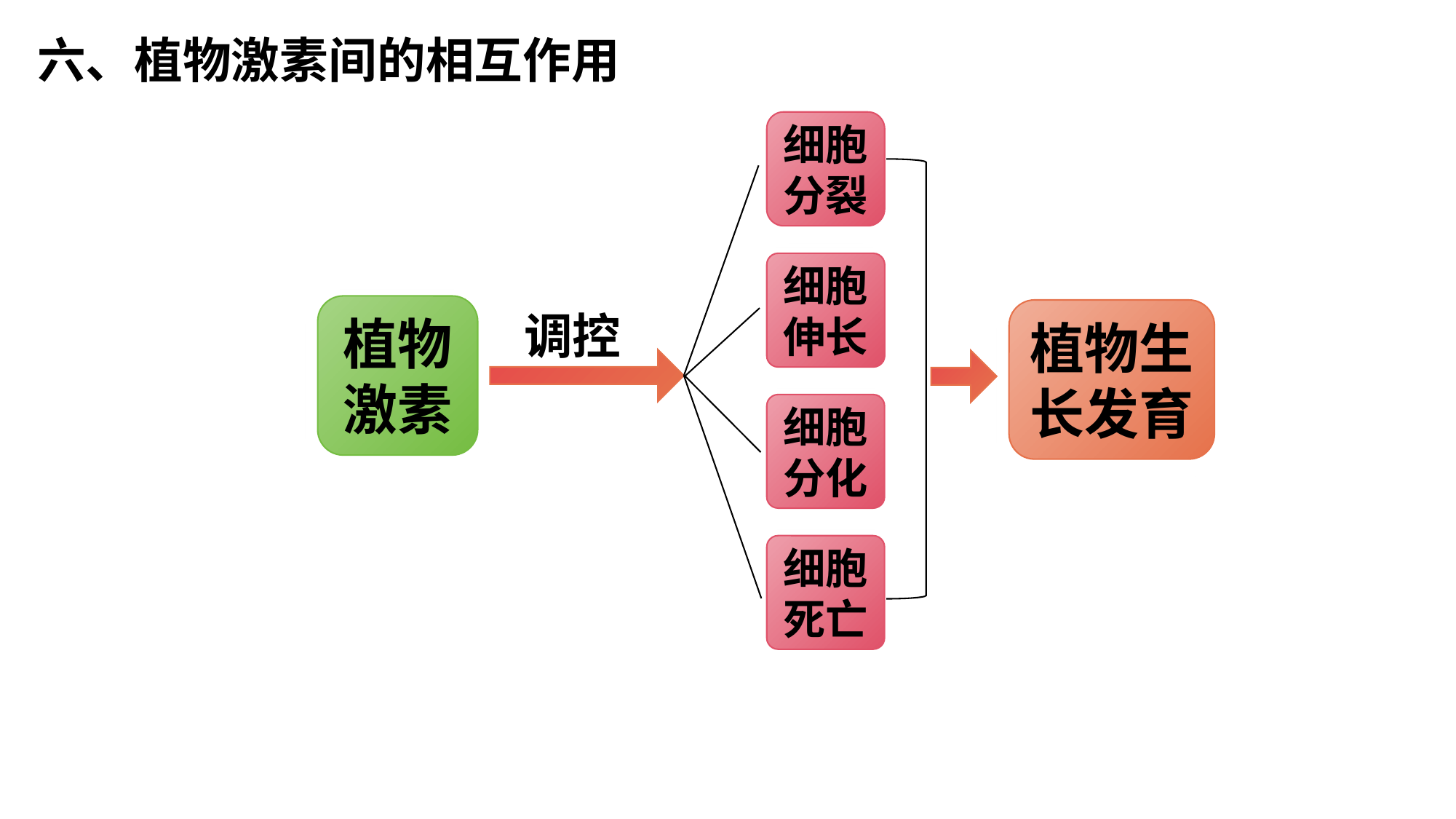

六、植物激素间的相互作用
细胞分裂
细胞伸长
植物激素
调控

细胞分化
细胞死亡

植物生长发育